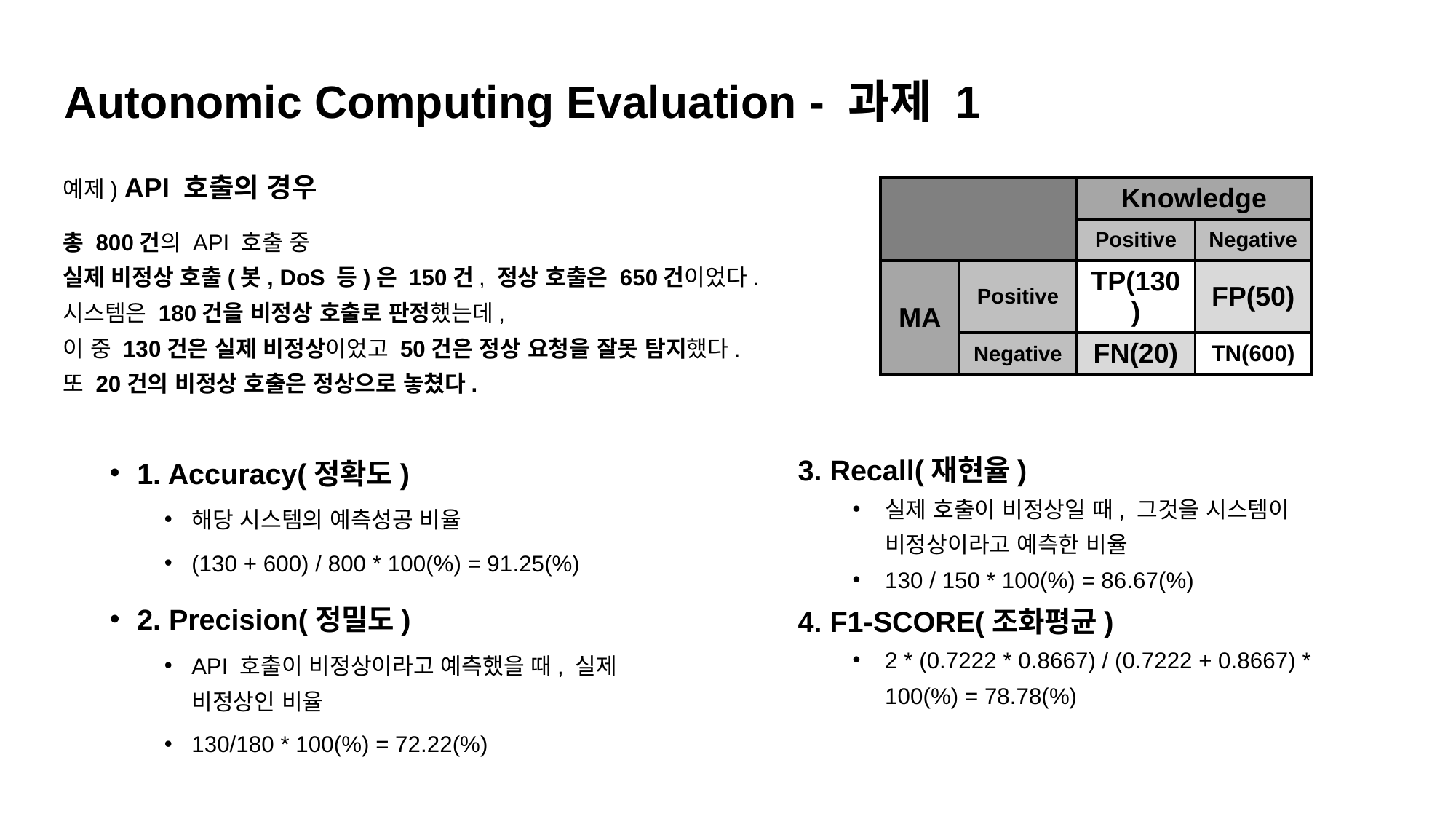

Autonomic Computing Evaluation - 과제 1
예제) API 호출의 경우

총 800건의 API 호출 중
실제 비정상 호출(봇, DoS 등)은 150건, 정상 호출은 650건이었다.
시스템은 180건을 비정상 호출로 판정했는데,
이 중 130건은 실제 비정상이었고 50건은 정상 요청을 잘못 탐지했다.
또 20건의 비정상 호출은 정상으로 놓쳤다.

|  |  | Knowledge |  |
| --- | --- | --- | --- |
|  |  | Positive | Negative |
| MA | Positive | TP(130) | FP(50) |
|  | Negative | FN(20) | TN(600) |
3. Recall(재현율)
실제 호출이 비정상일 때, 그것을 시스템이 비정상이라고 예측한 비율
130 / 150 * 100(%) = 86.67(%)
4. F1-SCORE(조화평균)
2 * (0.7222 * 0.8667) / (0.7222 + 0.8667) * 100(%) = 78.78(%)
1. Accuracy(정확도)
해당 시스템의 예측성공 비율
(130 + 600) / 800 * 100(%) = 91.25(%)
2. Precision(정밀도)
API 호출이 비정상이라고 예측했을 때, 실제 비정상인 비율
130/180 * 100(%) = 72.22(%)